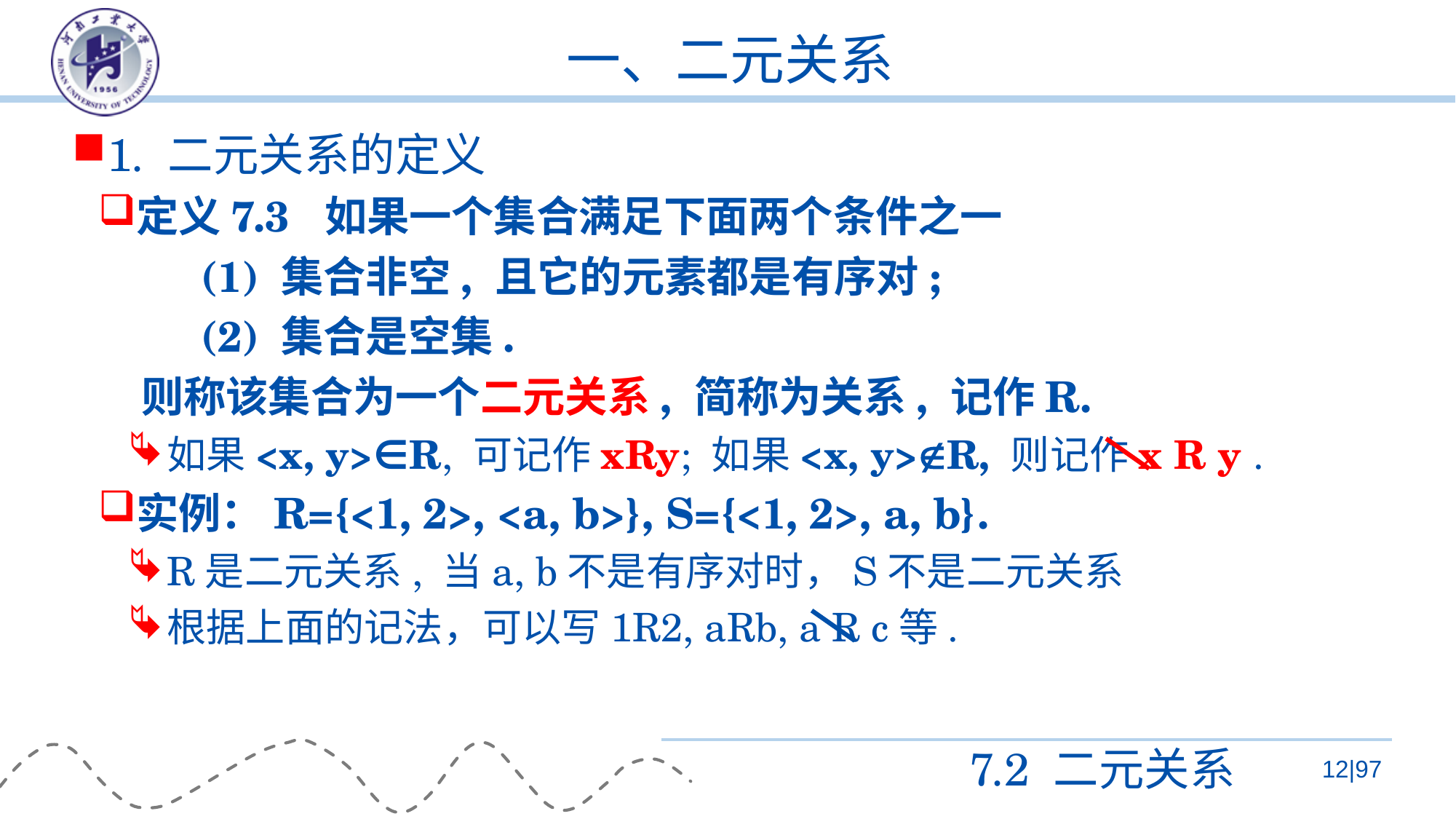

# 一、二元关系
1. 二元关系的定义
定义7.3  如果一个集合满足下面两个条件之一
(1) 集合非空, 且它的元素都是有序对;
(2) 集合是空集.
则称该集合为一个二元关系, 简称为关系, 记作R.
如果<x, y>∈R, 可记作xRy; 如果<x, y>∉R, 则记作x R y .
实例：R={<1, 2>, <a, b>}, S={<1, 2>, a, b}.
R是二元关系, 当a, b不是有序对时，S不是二元关系
根据上面的记法，可以写1R2, aRb, a R c等.
7.2 二元关系
12|97